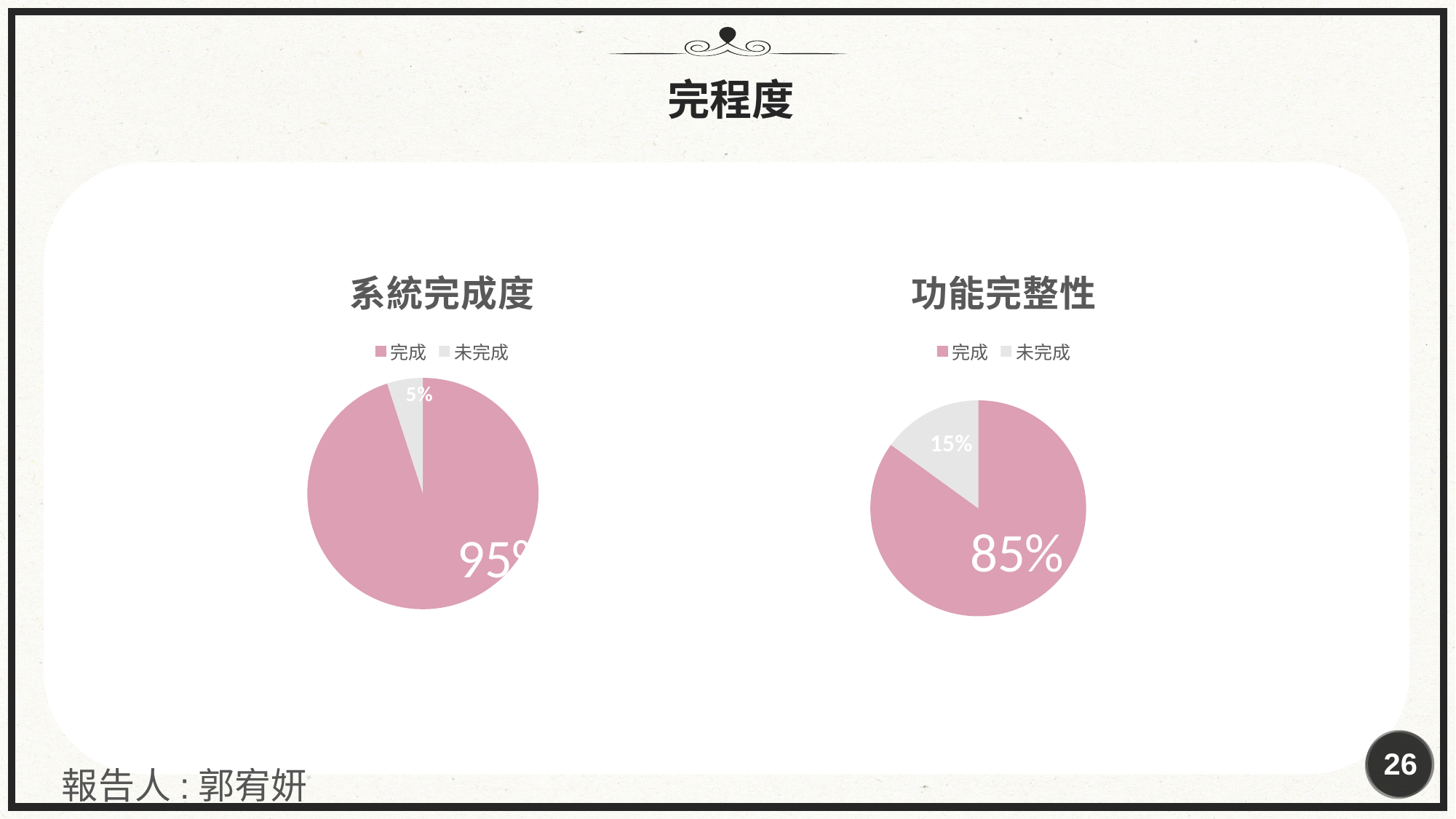

完程度

### Chart:

| Category | 系統完成度 |
|---|---|
| 完成 | 0.95 |
| 未完成 | 0.05 |

### Chart:

| Category | 功能完整性 |
|---|---|
| 完成 | 0.85 |
| 未完成 | 0.15 |

26
報告人:郭宥妍